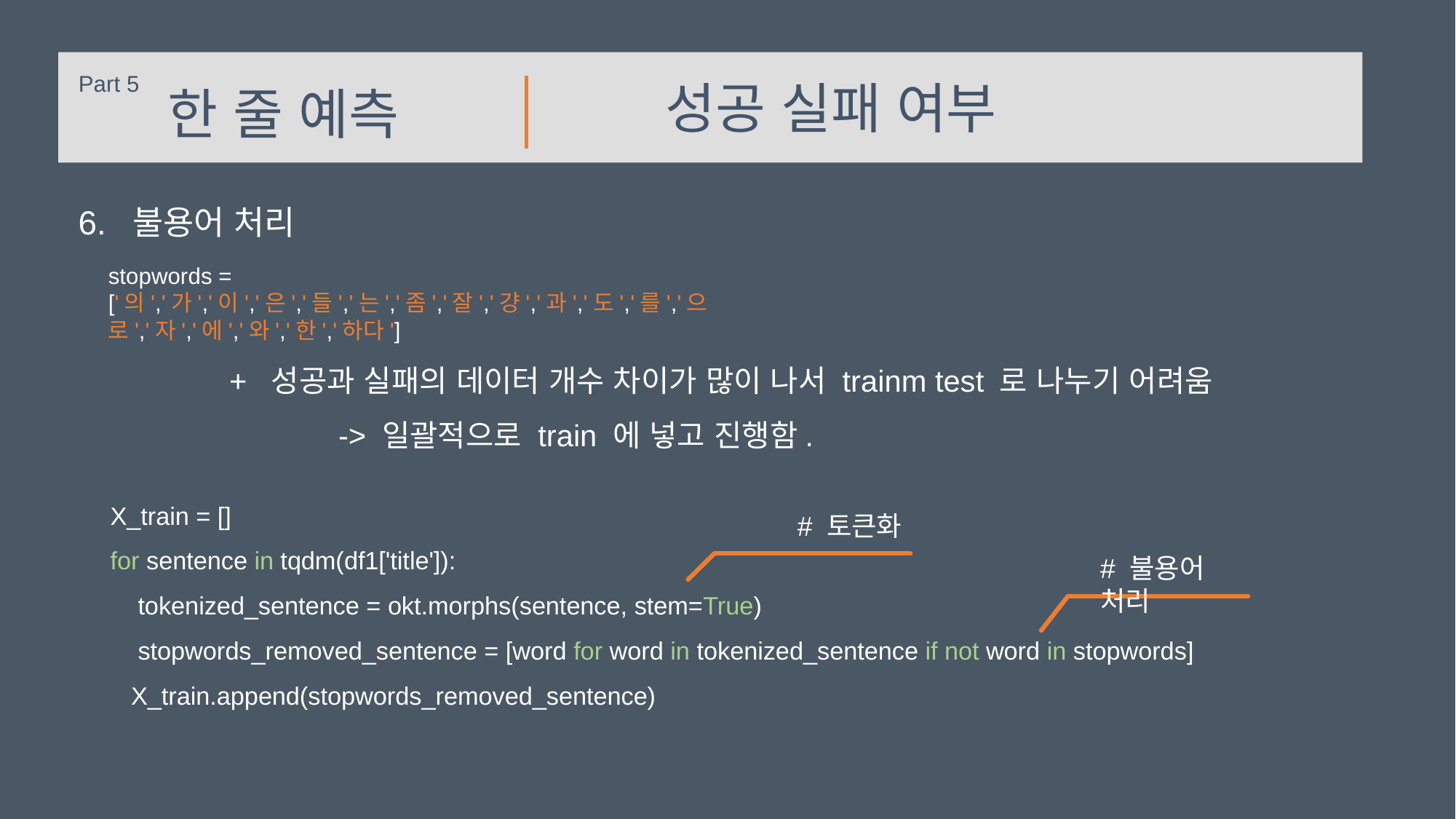

Part 5
  성공 실패 여부
  한 줄 예측
6.  불용어 처리
stopwords = ['의','가','이','은','들','는','좀','잘','걍','과','도','를','으로','자','에','와','한','하다']

+  성공과 실패의 데이터 개수 차이가 많이 나서 trainm test 로 나누기 어려움
	-> 일괄적으로 train 에 넣고 진행함.
X_train = []
for sentence in tqdm(df1['title']):
    tokenized_sentence = okt.morphs(sentence, stem=True)
    stopwords_removed_sentence = [word for word in tokenized_sentence if not word in stopwords]
   X_train.append(stopwords_removed_sentence)
# 토큰화
# 불용어 처리